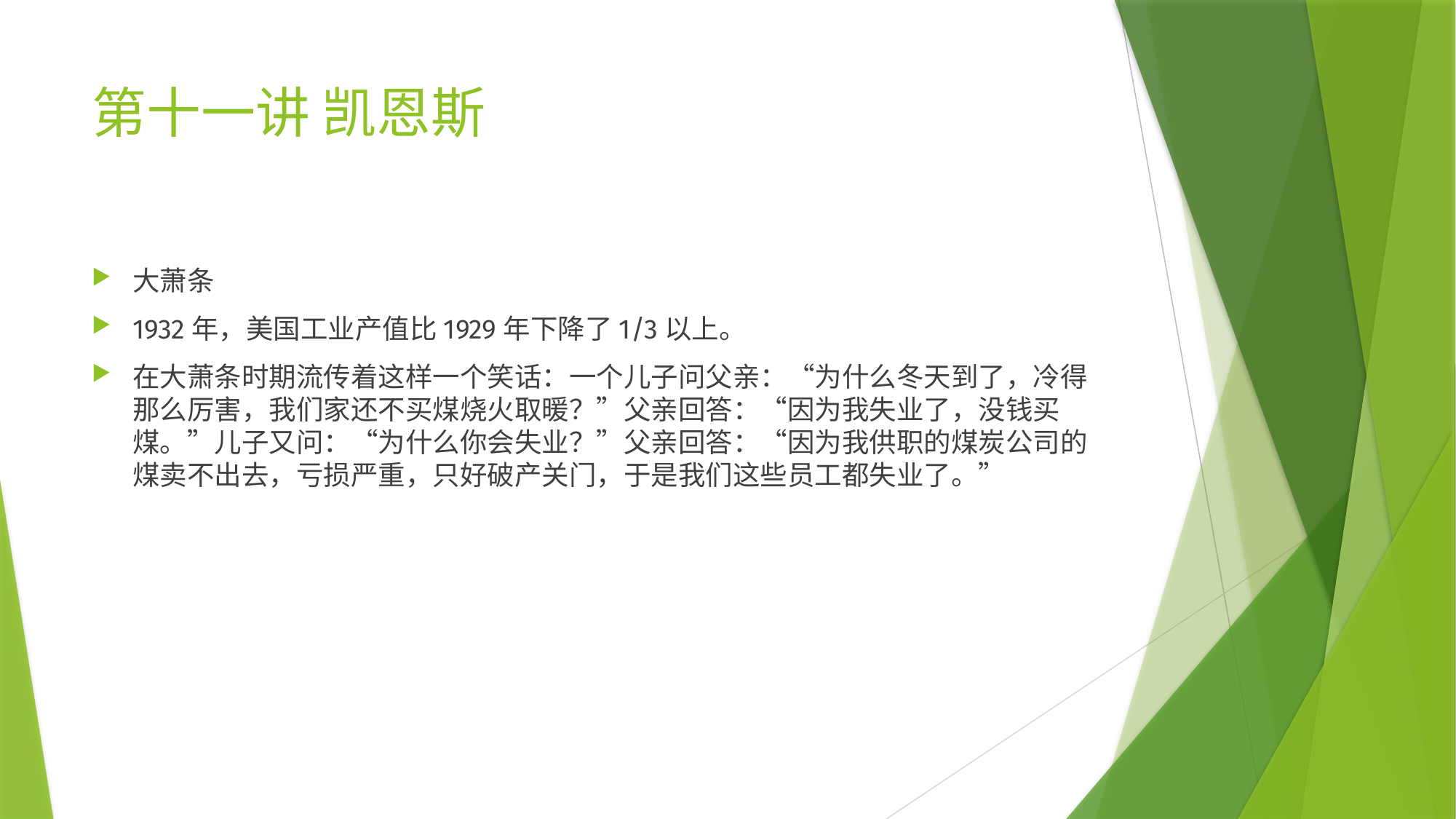

# 第十一讲 凯恩斯
大萧条
1932年，美国工业产值比1929年下降了1/3以上。
在大萧条时期流传着这样一个笑话：一个儿子问父亲：“为什么冬天到了，冷得那么厉害，我们家还不买煤烧火取暖？”父亲回答：“因为我失业了，没钱买煤。”儿子又问：“为什么你会失业？”父亲回答：“因为我供职的煤炭公司的煤卖不出去，亏损严重，只好破产关门，于是我们这些员工都失业了。”